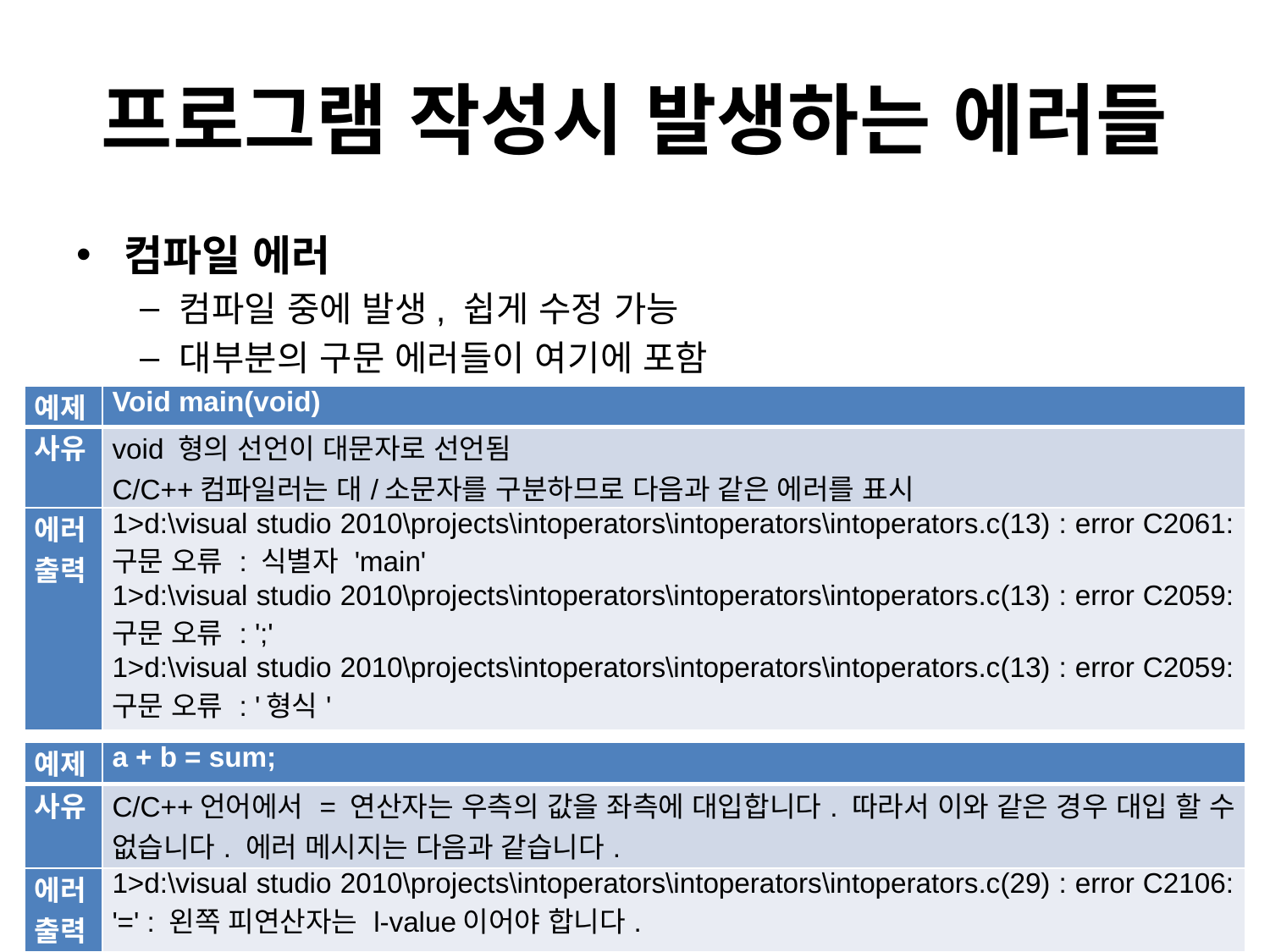

# 프로그램 작성시 발생하는 에러들
컴파일 에러
컴파일 중에 발생, 쉽게 수정 가능
대부분의 구문 에러들이 여기에 포함
| 예제 | Void main(void) |
| --- | --- |
| 사유 | void 형의 선언이 대문자로 선언됨 C/C++컴파일러는 대/소문자를 구분하므로 다음과 같은 에러를 표시 |
| 에러 출력 | 1>d:\visual studio 2010\projects\intoperators\intoperators\intoperators.c(13) : error C2061: 구문 오류 : 식별자 'main' 1>d:\visual studio 2010\projects\intoperators\intoperators\intoperators.c(13) : error C2059: 구문 오류 : ';' 1>d:\visual studio 2010\projects\intoperators\intoperators\intoperators.c(13) : error C2059: 구문 오류 : '형식' |
| 예제 | a + b = sum; |
| --- | --- |
| 사유 | C/C++언어에서 = 연산자는 우측의 값을 좌측에 대입합니다. 따라서 이와 같은 경우 대입 할 수 없습니다. 에러 메시지는 다음과 같습니다. |
| 에러 출력 | 1>d:\visual studio 2010\projects\intoperators\intoperators\intoperators.c(29) : error C2106: '=' : 왼쪽 피연산자는 l-value이어야 합니다. |